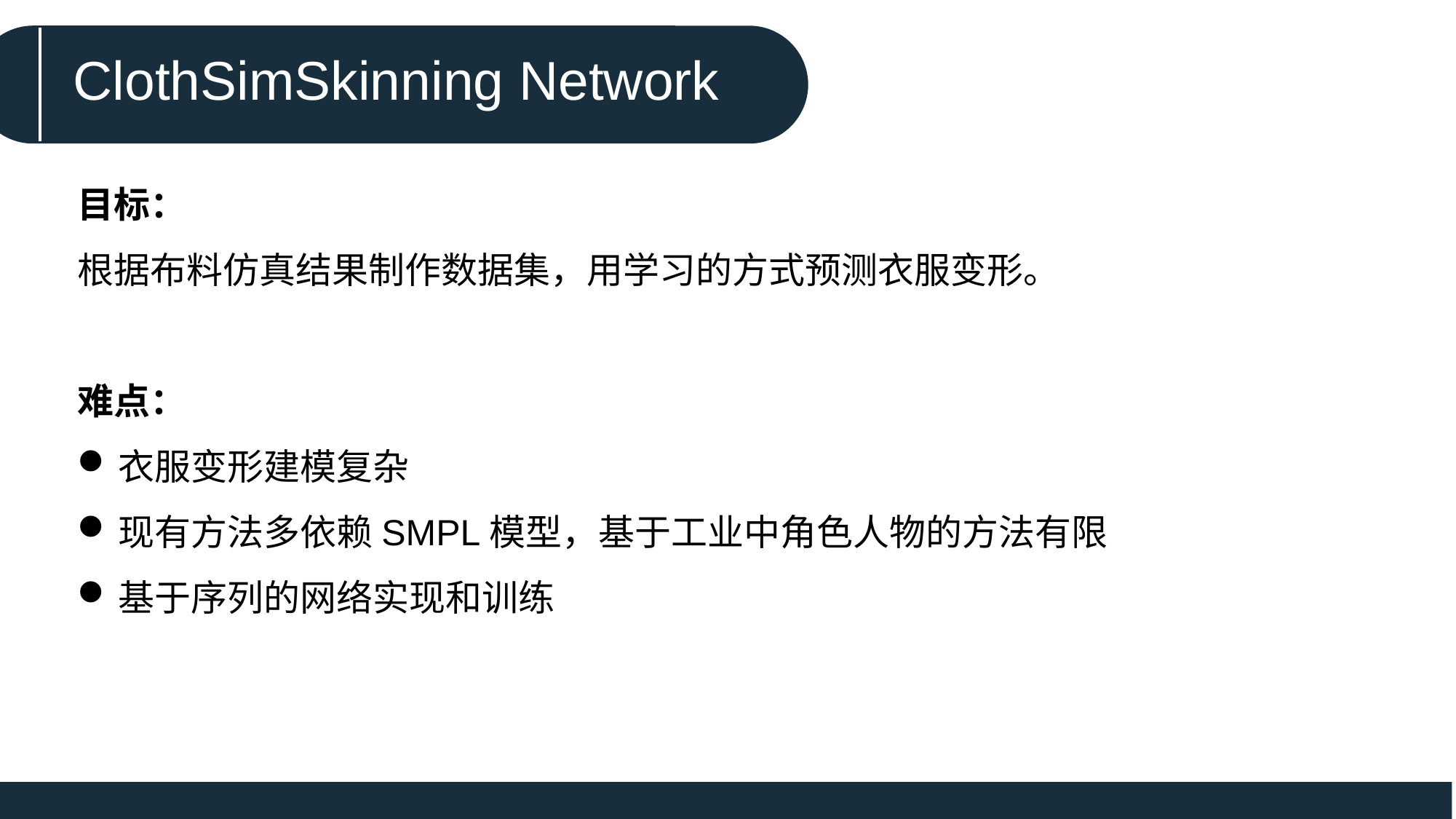

ClothSimSkinning Network
目标：
根据布料仿真结果制作数据集，用学习的方式预测衣服变形。

难点：
衣服变形建模复杂
现有方法多依赖SMPL模型，基于工业中角色人物的方法有限
基于序列的网络实现和训练